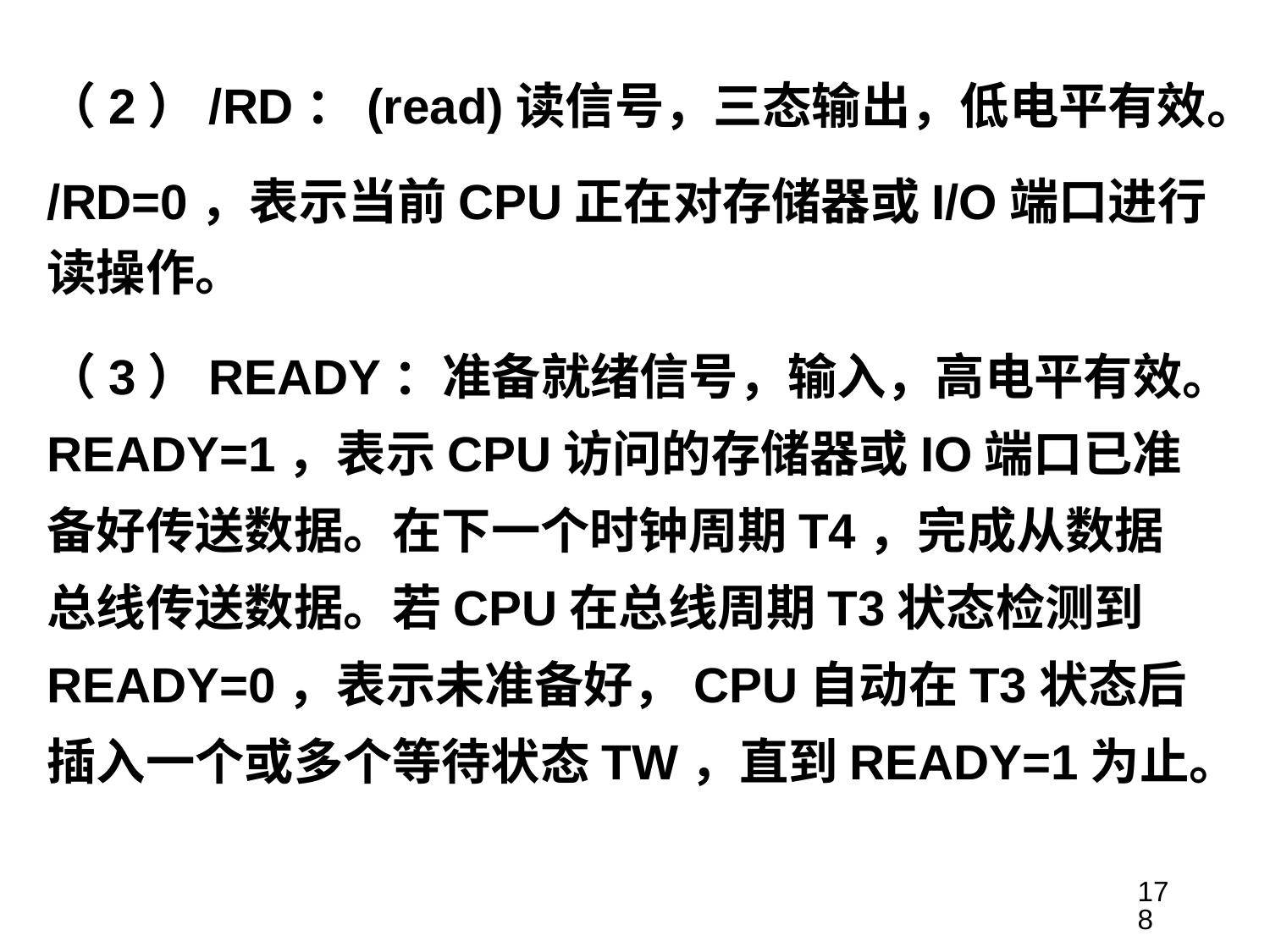

（2）/RD：(read)读信号，三态输出，低电平有效。
/RD=0，表示当前CPU正在对存储器或I/O端口进行读操作。
（3）READY：准备就绪信号，输入，高电平有效。READY=1，表示CPU访问的存储器或IO端口已准备好传送数据。在下一个时钟周期T4，完成从数据总线传送数据。若CPU在总线周期T3状态检测到READY=0，表示未准备好，CPU自动在T3状态后插入一个或多个等待状态TW，直到READY=1为止。
178